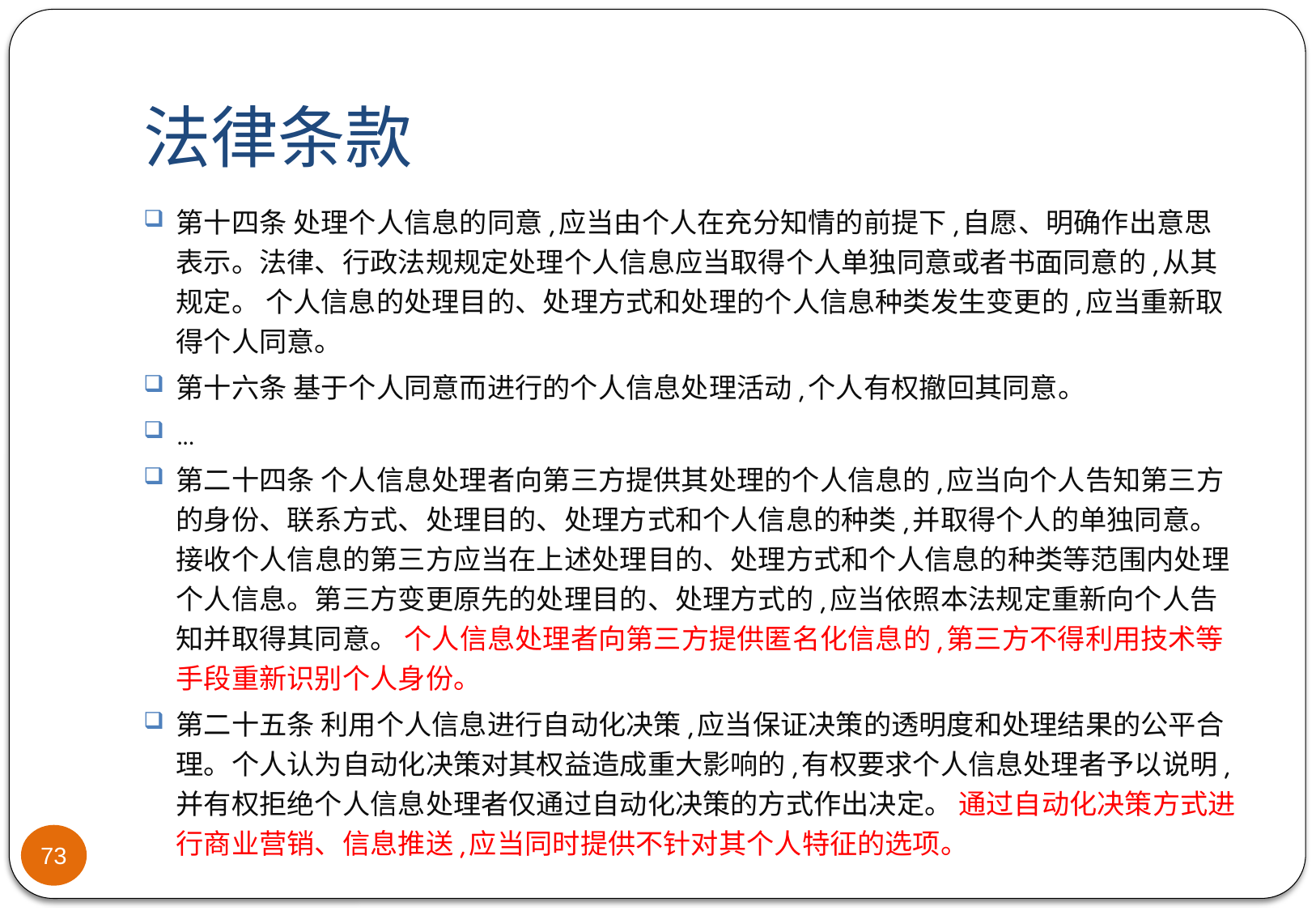

# 法律条款
第十四条 处理个人信息的同意,应当由个人在充分知情的前提下,自愿、明确作出意思表示。法律、行政法规规定处理个人信息应当取得个人单独同意或者书面同意的,从其规定。 个人信息的处理目的、处理方式和处理的个人信息种类发生变更的,应当重新取得个人同意。
第十六条 基于个人同意而进行的个人信息处理活动,个人有权撤回其同意。
…
第二十四条 个人信息处理者向第三方提供其处理的个人信息的,应当向个人告知第三方的身份、联系方式、处理目的、处理方式和个人信息的种类,并取得个人的单独同意。接收个人信息的第三方应当在上述处理目的、处理方式和个人信息的种类等范围内处理个人信息。第三方变更原先的处理目的、处理方式的,应当依照本法规定重新向个人告知并取得其同意。 个人信息处理者向第三方提供匿名化信息的,第三方不得利用技术等手段重新识别个人身份。
第二十五条 利用个人信息进行自动化决策,应当保证决策的透明度和处理结果的公平合理。个人认为自动化决策对其权益造成重大影响的,有权要求个人信息处理者予以说明,并有权拒绝个人信息处理者仅通过自动化决策的方式作出决定。 通过自动化决策方式进行商业营销、信息推送,应当同时提供不针对其个人特征的选项。
73